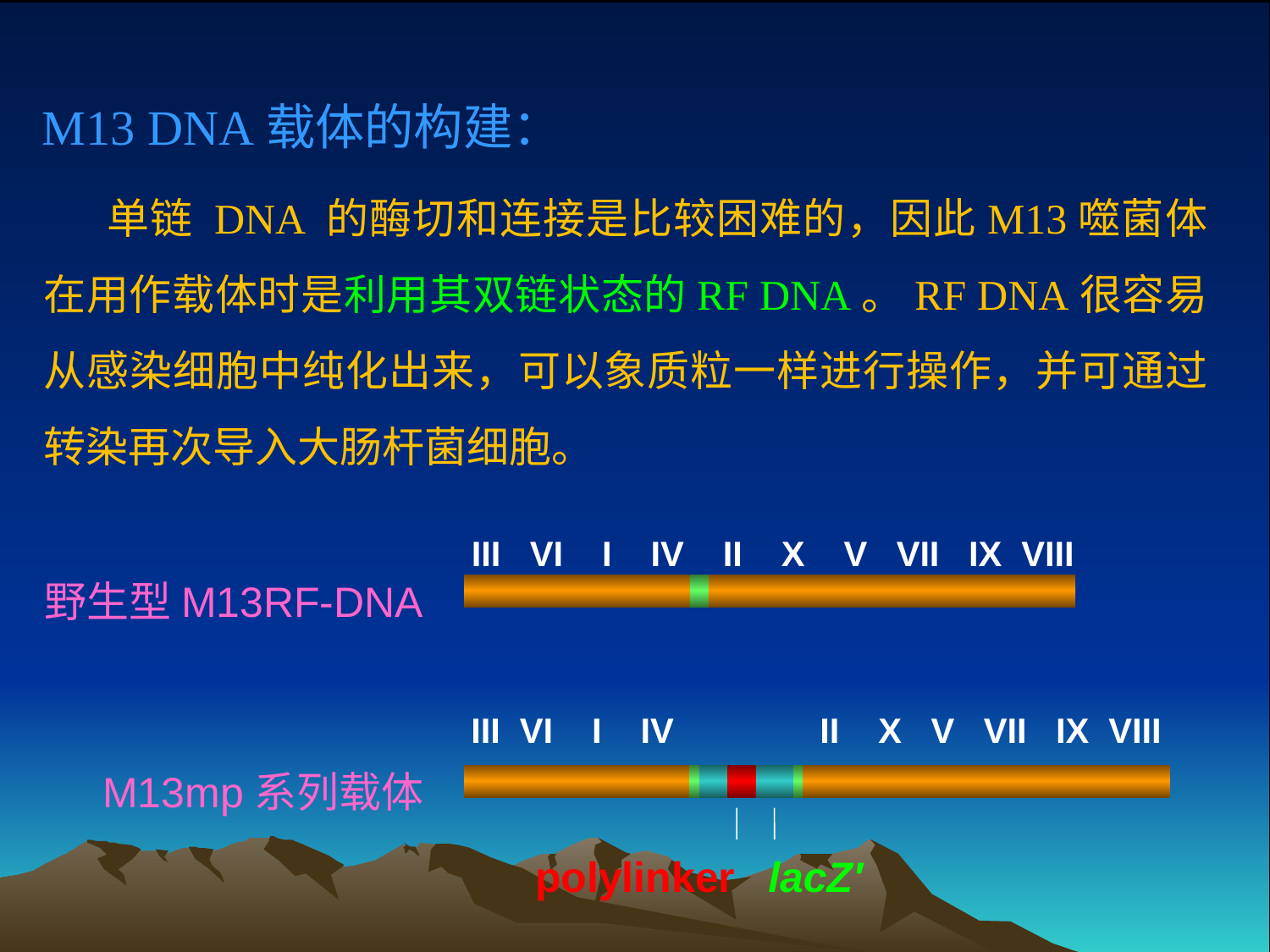

M13 DNA载体的构建：
     单链 DNA 的酶切和连接是比较困难的，因此M13噬菌体在用作载体时是利用其双链状态的RF DNA。RF DNA很容易从感染细胞中纯化出来，可以象质粒一样进行操作，并可通过转染再次导入大肠杆菌细胞。
III   VI    I    IV    II    X    V   VII   IX  VIII
野生型M13RF-DNA

III  VI    I    IV               II    X   V   VII   IX  VIII
M13mp系列载体

polylinker
lacZ′